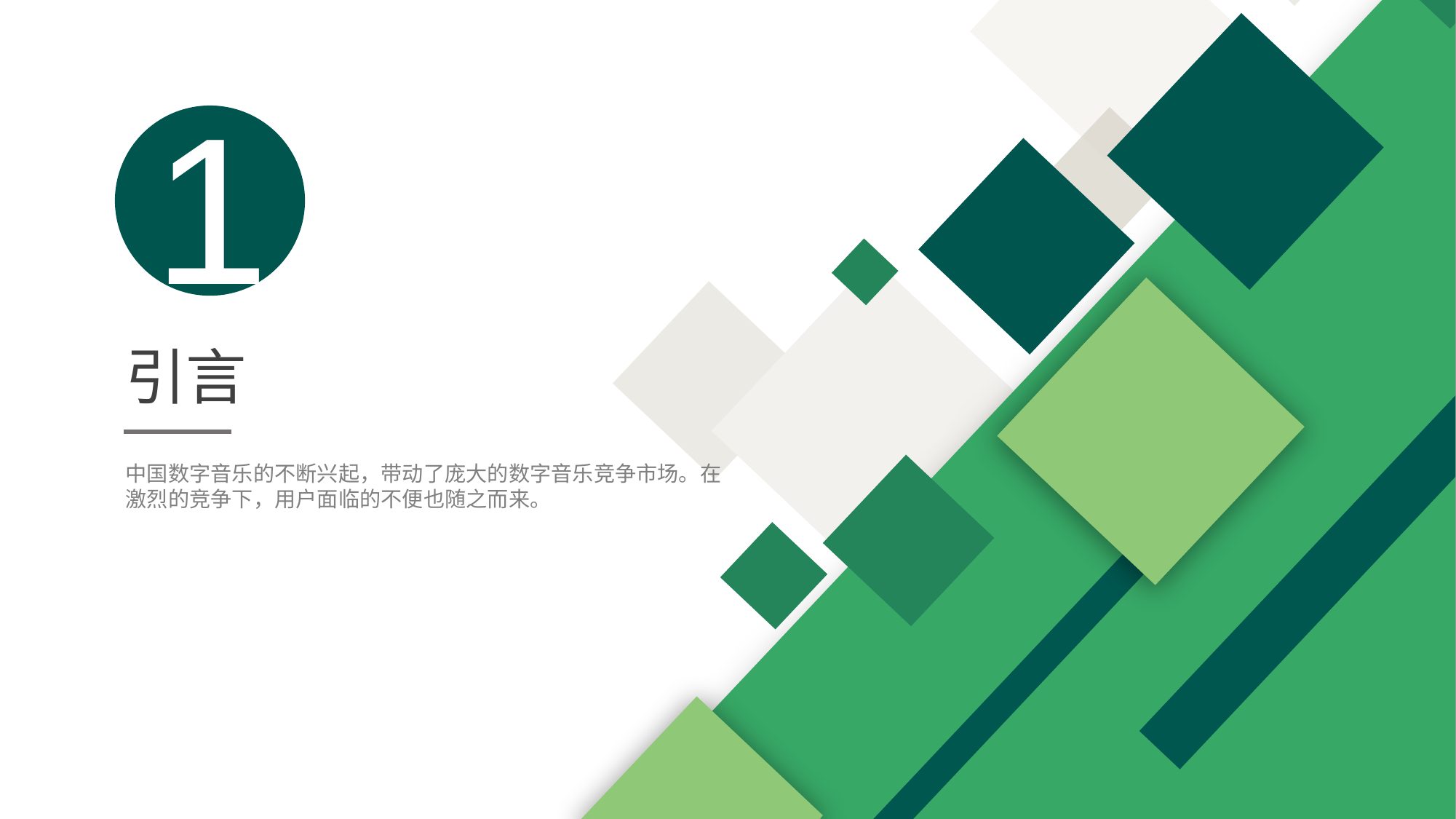

1
引言
中国数字音乐的不断兴起，带动了庞大的数字音乐竞争市场。在激烈的竞争下，用户面临的不便也随之而来。